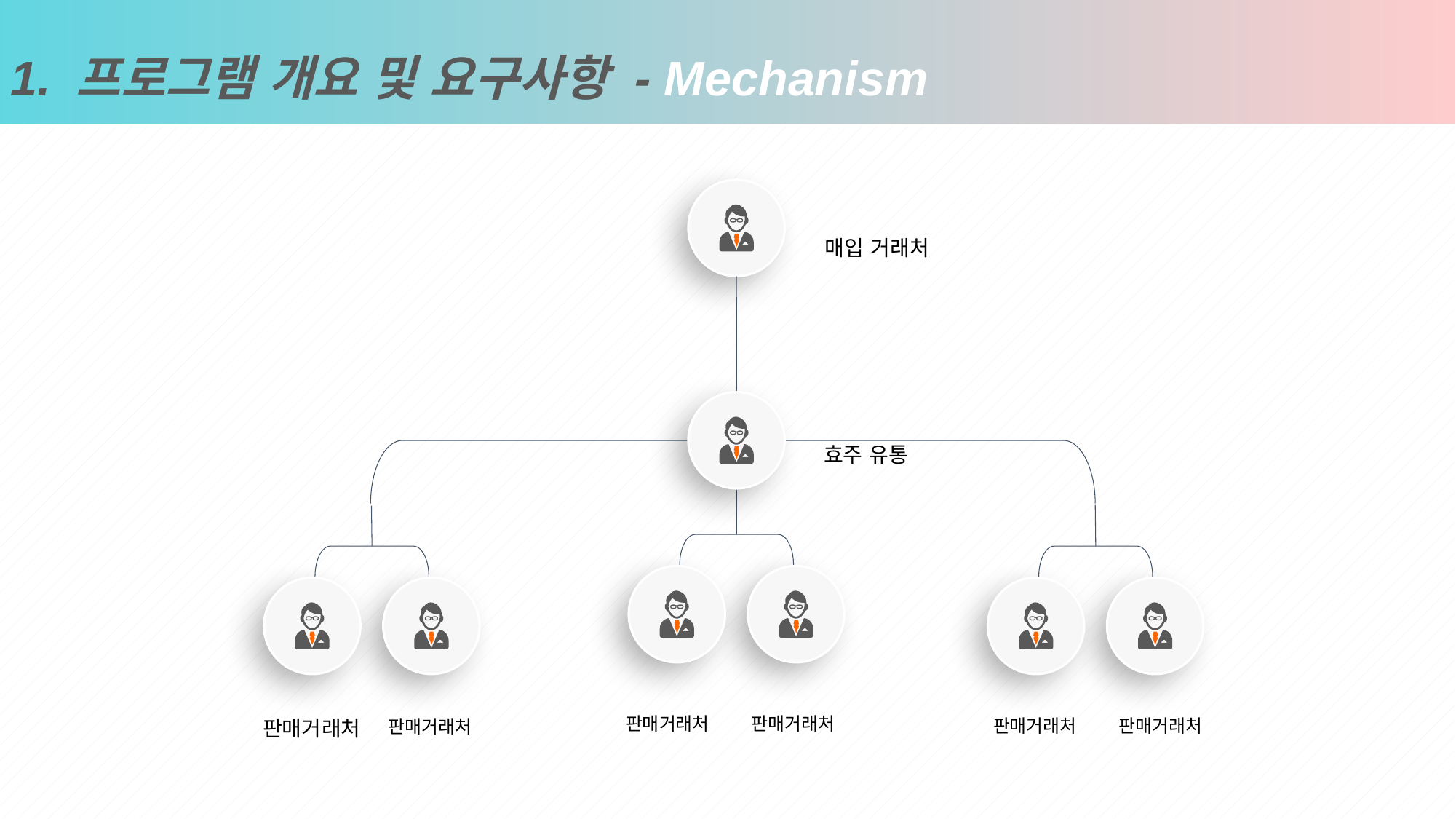

1. 프로그램 개요 및 요구사항 - Mechanism

매입 거래처
효주 유통

판매거래처
판매거래처
판매거래처
판매거래처
판매거래처
판매거래처